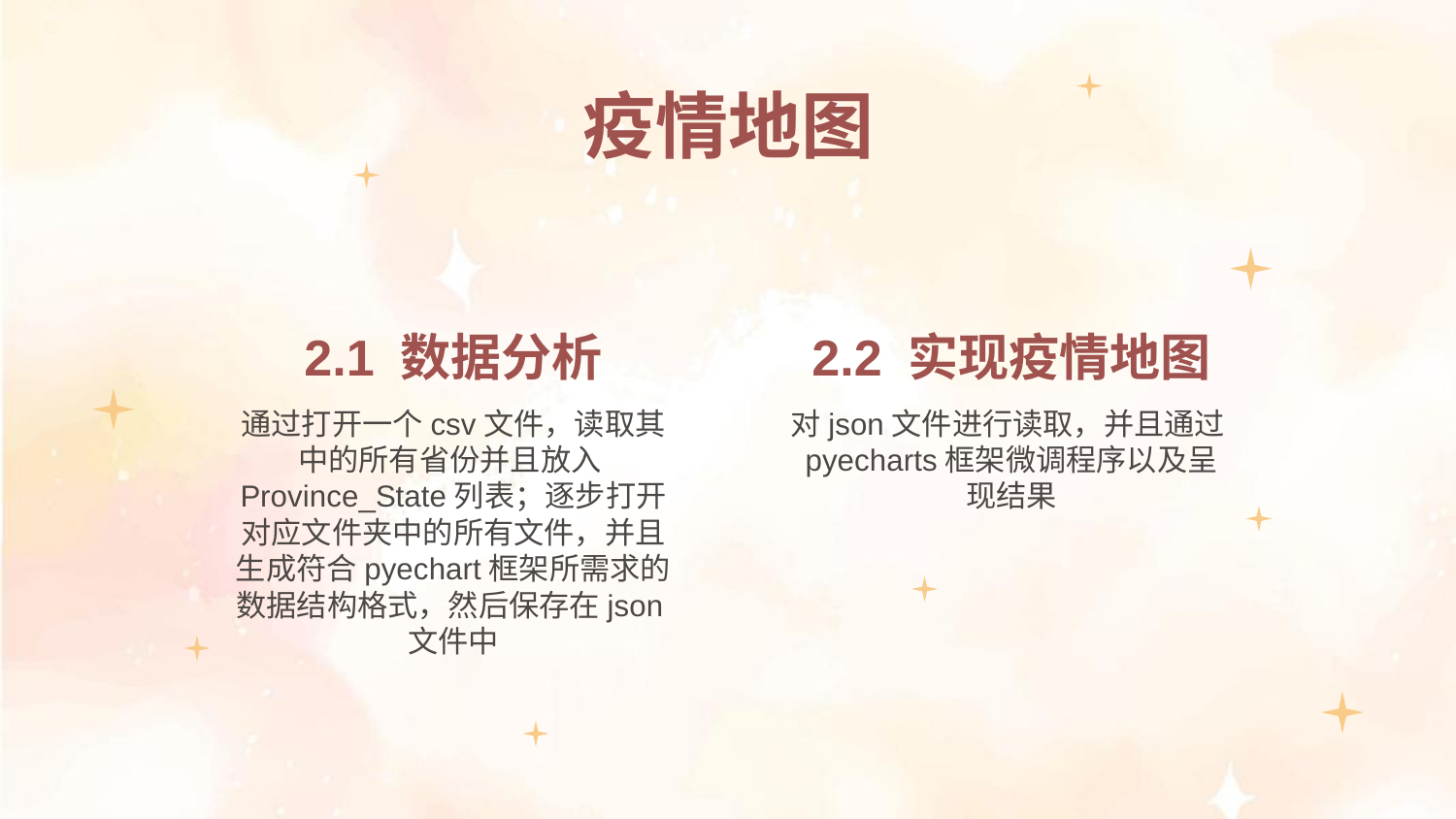

疫情地图

# 2.1 数据分析
2.2 实现疫情地图
通过打开一个csv文件，读取其中的所有省份并且放入Province_State列表；逐步打开对应文件夹中的所有文件，并且生成符合pyechart框架所需求的数据结构格式，然后保存在json文件中

对json文件进行读取，并且通过pyecharts框架微调程序以及呈现结果